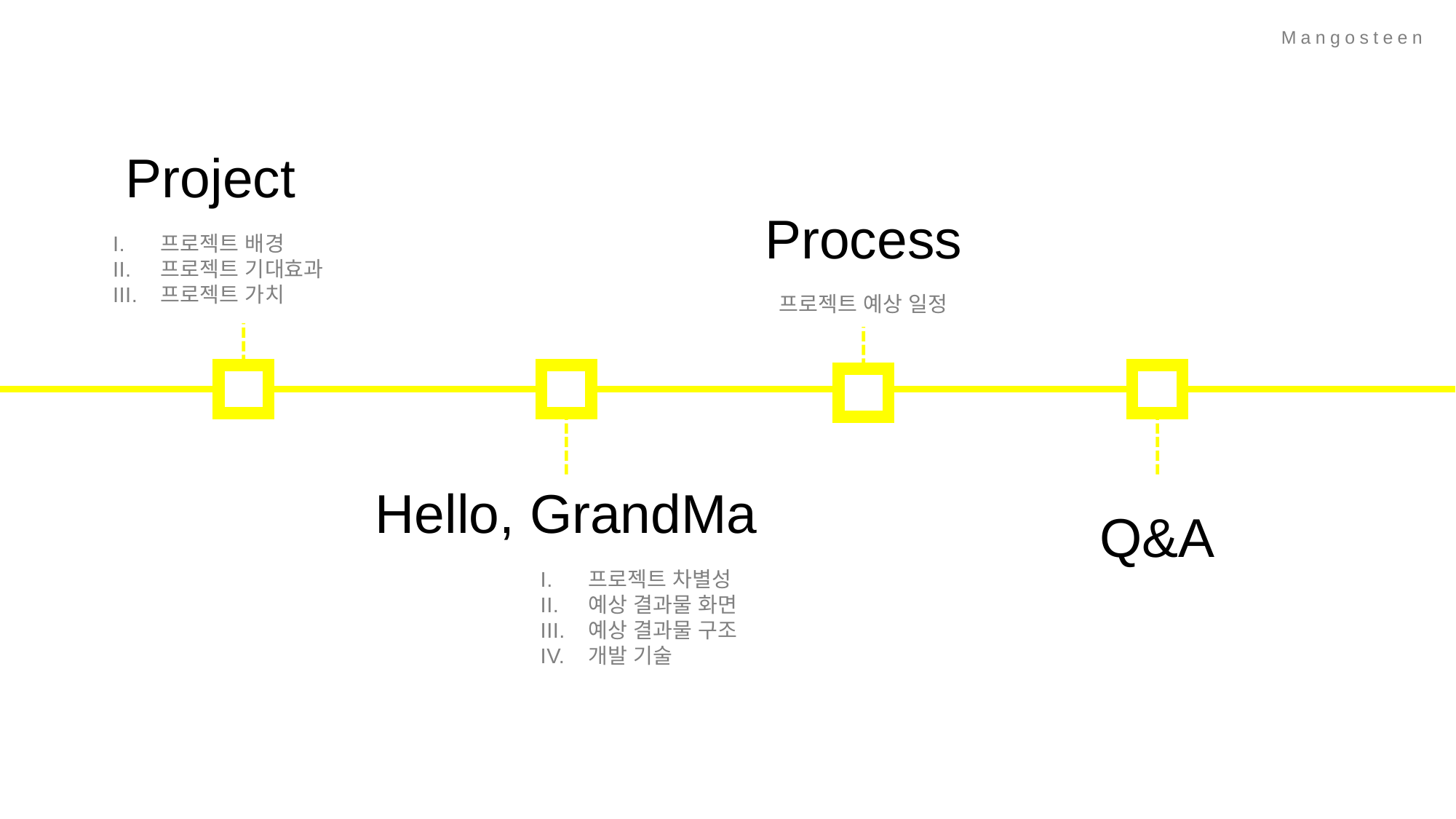

Mangosteen
Project
Process
프로젝트 배경
프로젝트 기대효과
프로젝트 가치

프로젝트 예상 일정

Hello, GrandMa
Q&A
프로젝트 차별성
예상 결과물 화면
예상 결과물 구조
개발 기술